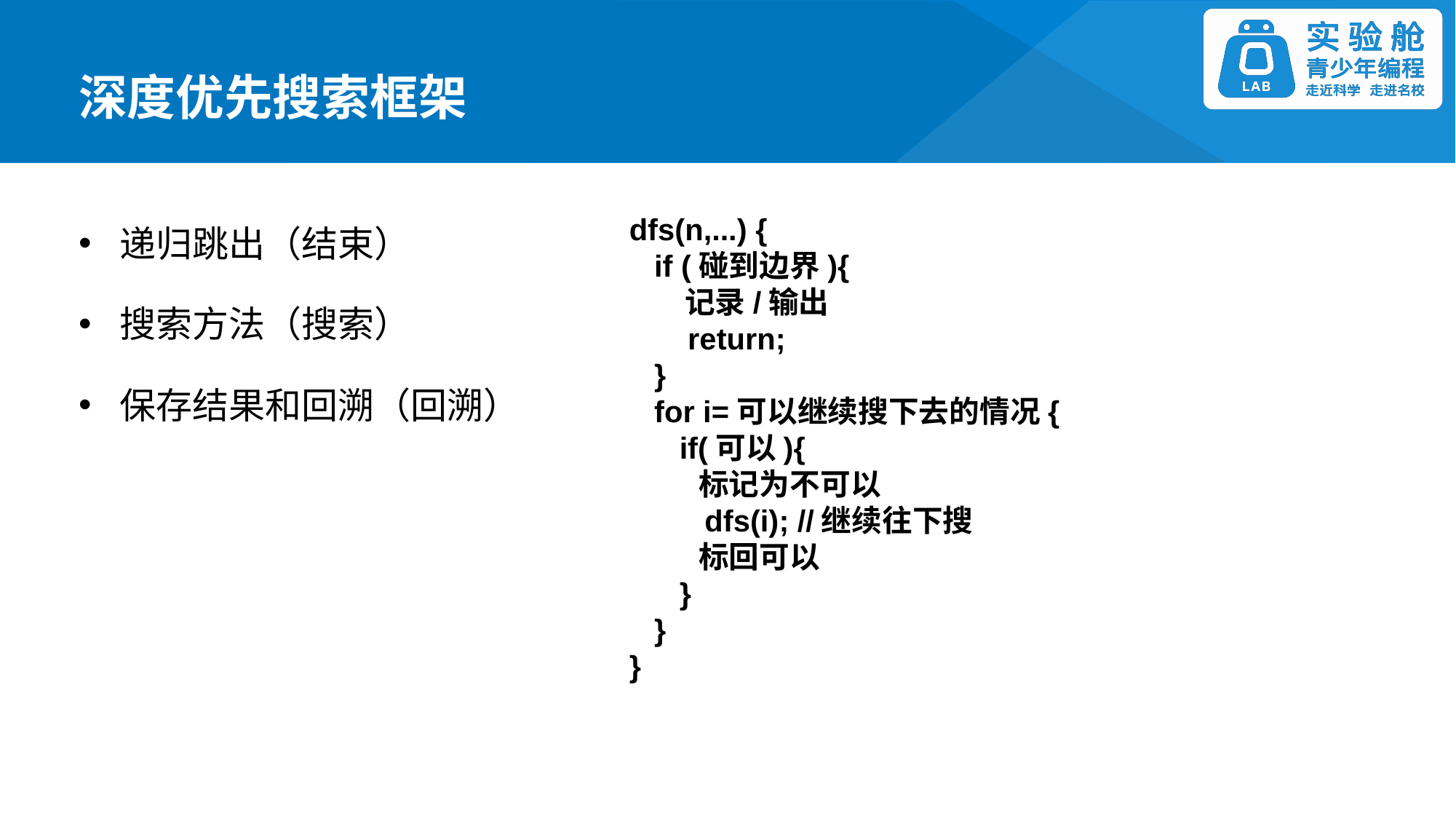

深度优先搜索框架
递归跳出（结束）
搜索方法（搜索）
保存结果和回溯（回溯）
dfs(n,...) {
   if (碰到边界){
       记录/输出
       return;
   }
   for i=可以继续搜下去的情况{
      if(可以){
         标记为不可以
         dfs(i); //继续往下搜
         标回可以
      }
   }
}